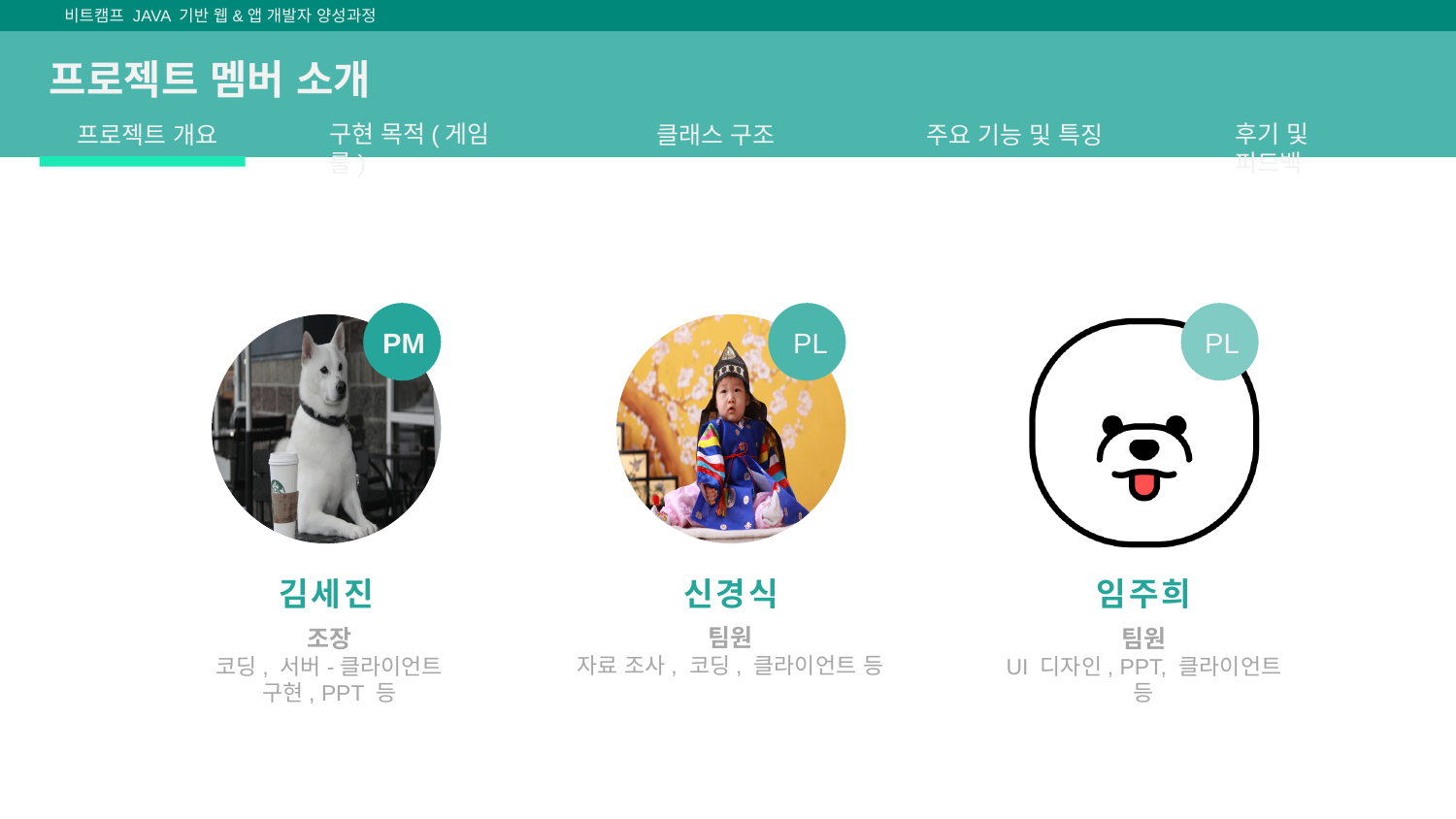

비트캠프 JAVA 기반 웹&앱 개발자 양성과정

프로젝트 멤버 소개
프로젝트 개요
구현 목적(게임 룰)
클래스 구조
후기 및 피드백
주요 기능 및 특징

PM
PL
PL
김세진
신경식
임주희
조장
코딩, 서버-클라이언트 구현, PPT 등
팀원
자료 조사, 코딩, 클라이언트 등
팀원
UI 디자인, PPT, 클라이언트 등